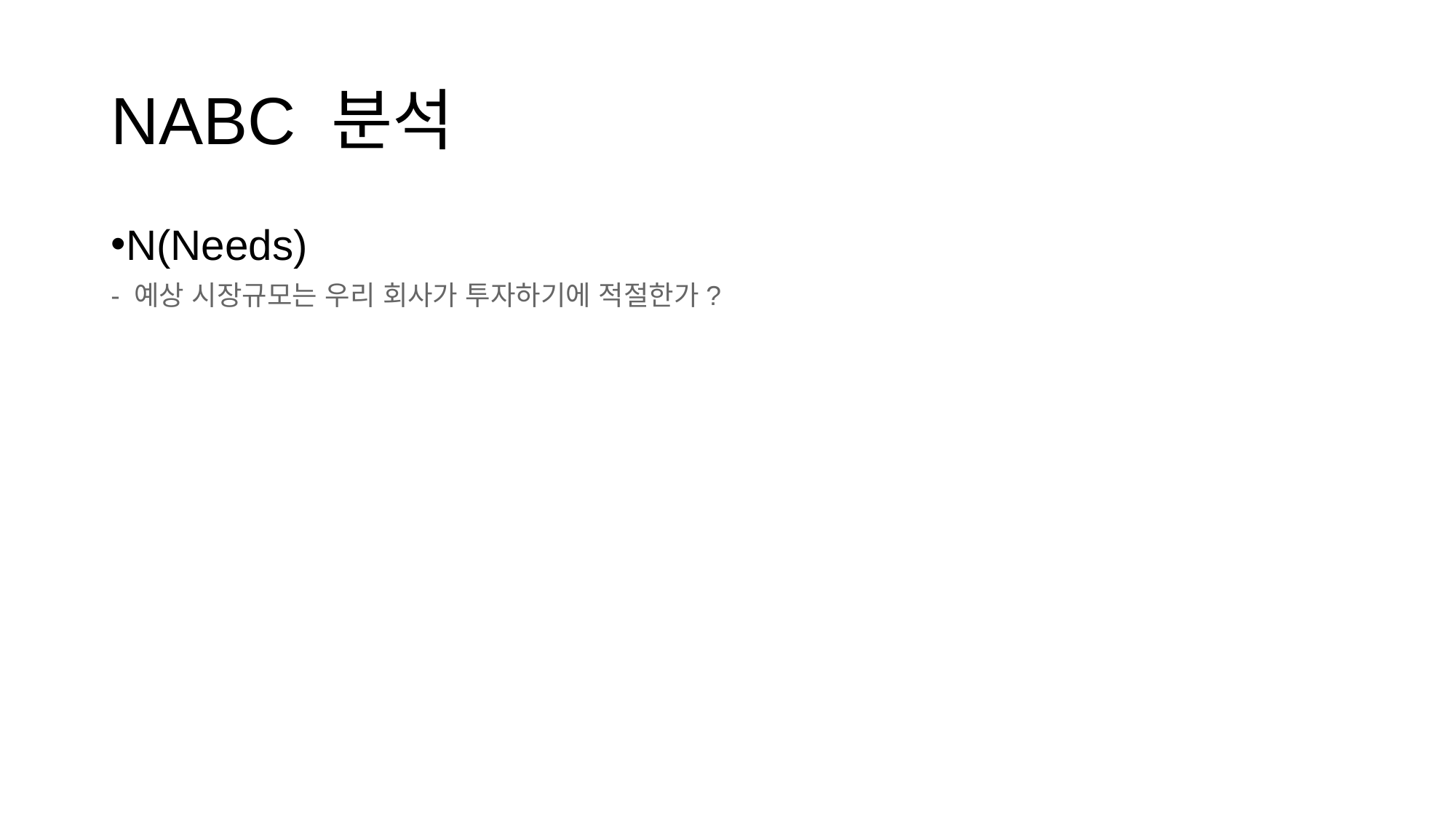

# NABC 분석
N(Needs)
- 예상 시장규모는 우리 회사가 투자하기에 적절한가?